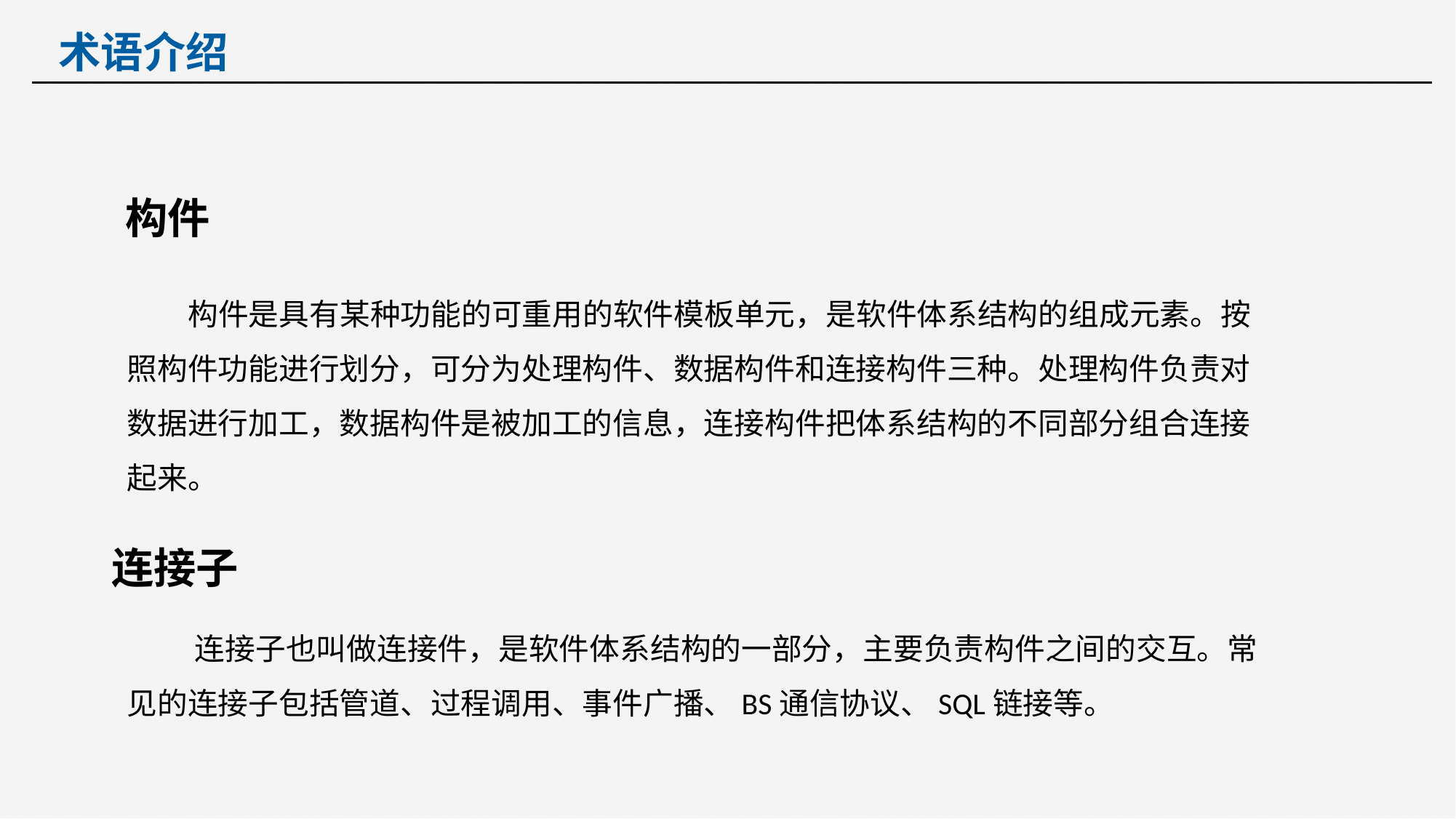

术语介绍
构件
        构件是具有某种功能的可重用的软件模板单元，是软件体系结构的组成元素。按照构件功能进行划分，可分为处理构件、数据构件和连接构件三种。处理构件负责对数据进行加工，数据构件是被加工的信息，连接构件把体系结构的不同部分组合连接起来。
连接子
         连接子也叫做连接件，是软件体系结构的一部分，主要负责构件之间的交互。常见的连接子包括管道、过程调用、事件广播、BS通信协议、SQL链接等。